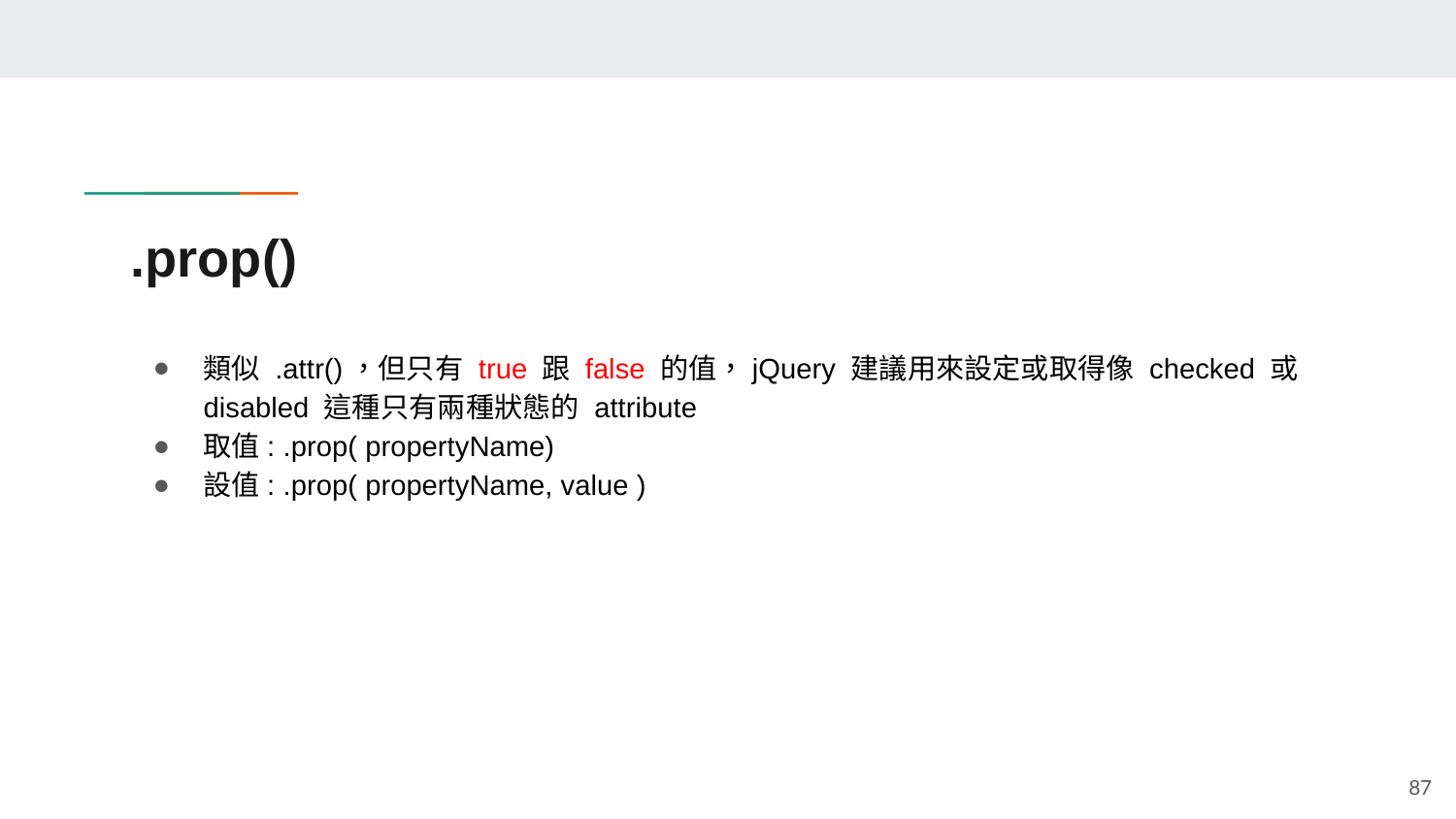

# .prop()
類似 .attr()，但只有 true 跟 false 的值，jQuery 建議用來設定或取得像 checked 或 disabled 這種只有兩種狀態的 attribute
取值: .prop( propertyName)
設值: .prop( propertyName, value )

87